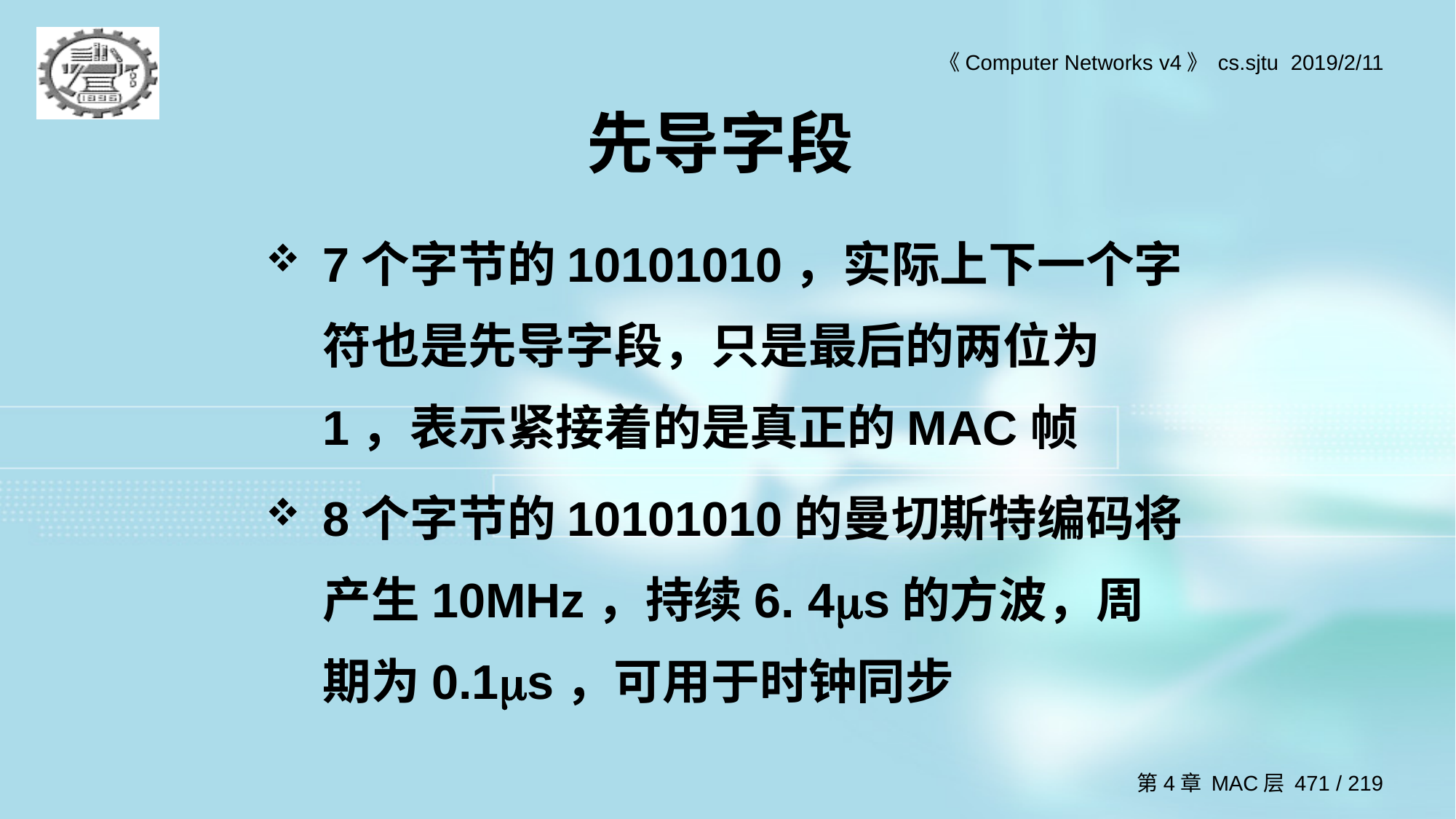

# 先导字段
7个字节的10101010，实际上下一个字符也是先导字段，只是最后的两位为1，表示紧接着的是真正的MAC帧
8个字节的10101010的曼切斯特编码将产生10MHz，持续6. 4μs的方波，周期为0.1μs，可用于时钟同步